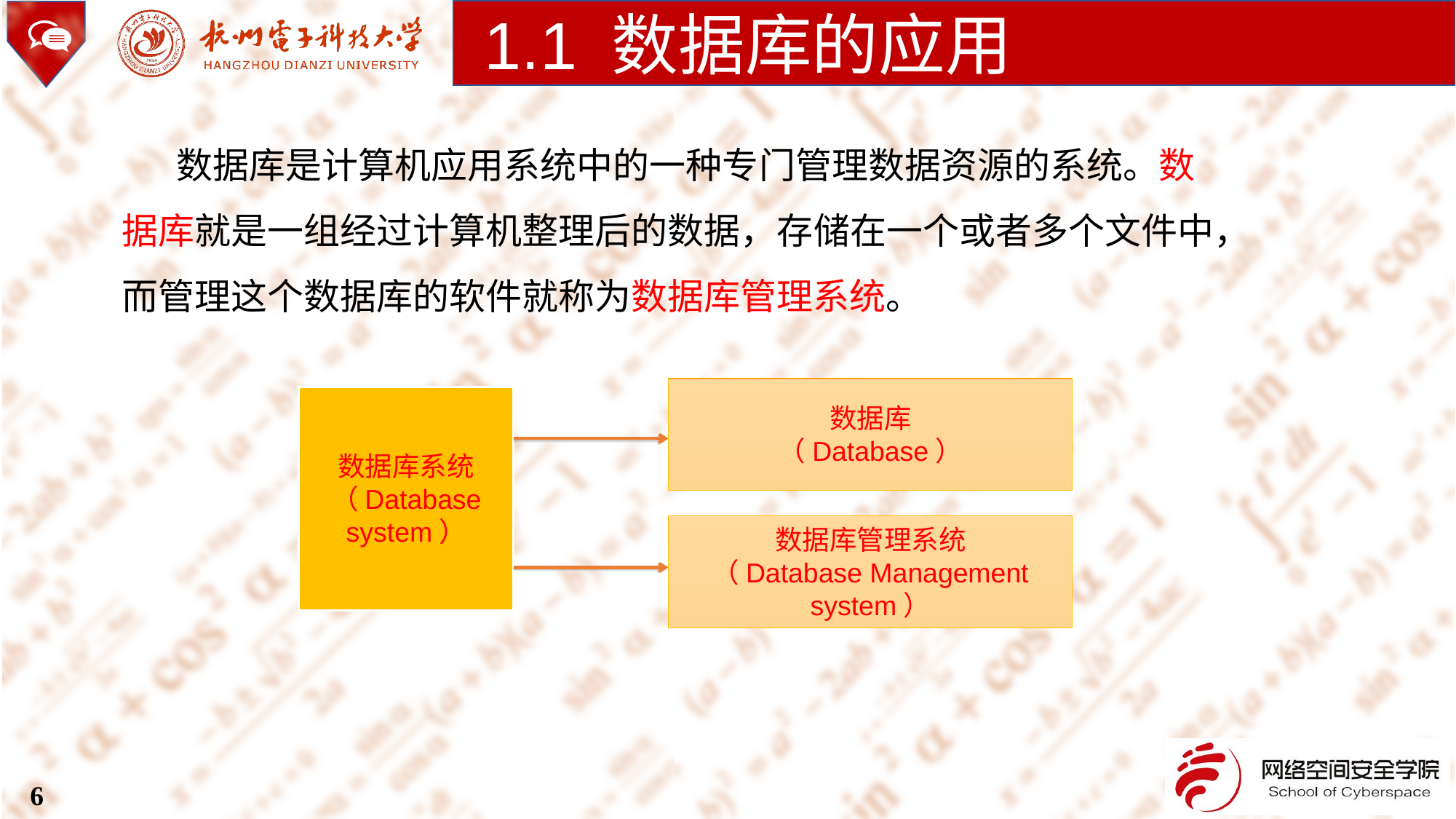

1.1 数据库的应用
数据库是计算机应用系统中的一种专门管理数据资源的系统。数据库就是一组经过计算机整理后的数据，存储在一个或者多个文件中，而管理这个数据库的软件就称为数据库管理系统。

数据库
（Database）
数据库系统
（Database system）
数据库管理系统
（Database Management system）
6